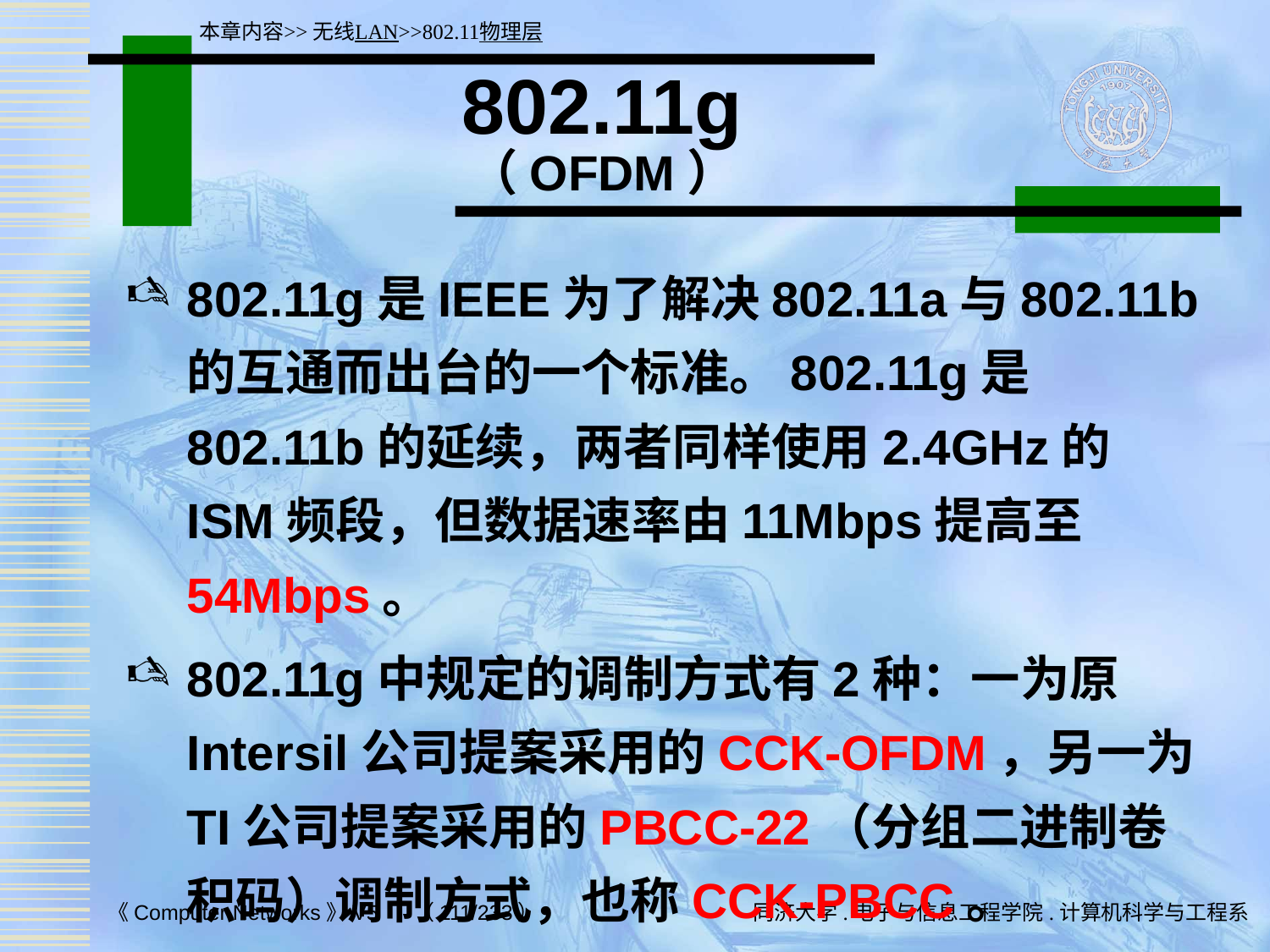

本章内容>>无线LAN>>802.11物理层
# 802.11g （OFDM）
802.11g是IEEE为了解决802.11a与802.11b的互通而出台的一个标准。802.11g是802.11b的延续，两者同样使用2.4GHz的ISM频段，但数据速率由11Mbps提高至54Mbps。
802.11g中规定的调制方式有2种：一为原Intersil公司提案采用的CCK-OFDM，另一为TI公司提案采用的PBCC-22（分组二进制卷积码）调制方式，也称CCK-PBCC。